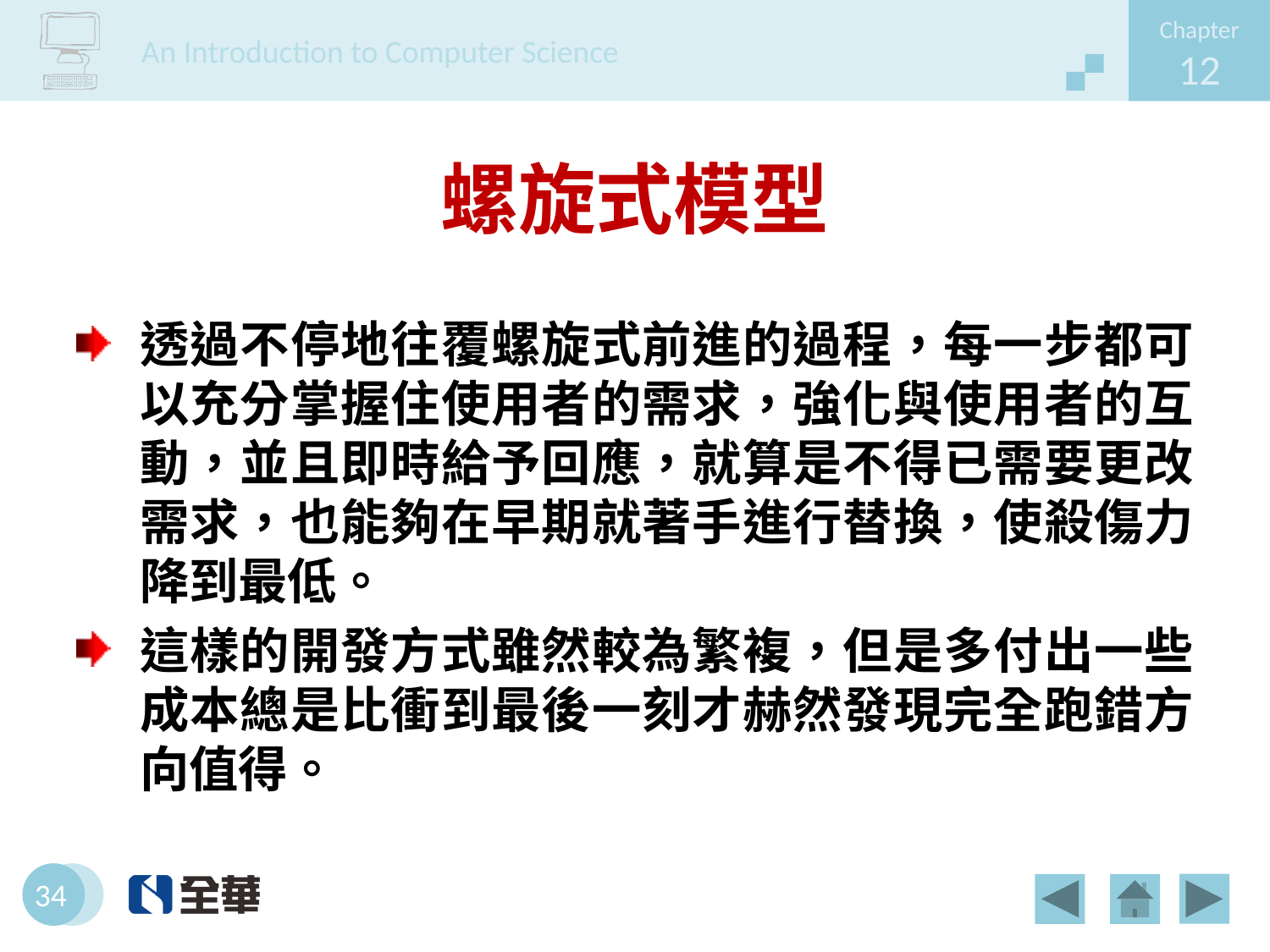

# 螺旋式模型
透過不停地往覆螺旋式前進的過程，每一步都可以充分掌握住使用者的需求，強化與使用者的互動，並且即時給予回應，就算是不得已需要更改需求，也能夠在早期就著手進行替換，使殺傷力降到最低。
這樣的開發方式雖然較為繁複，但是多付出一些成本總是比衝到最後一刻才赫然發現完全跑錯方向值得。